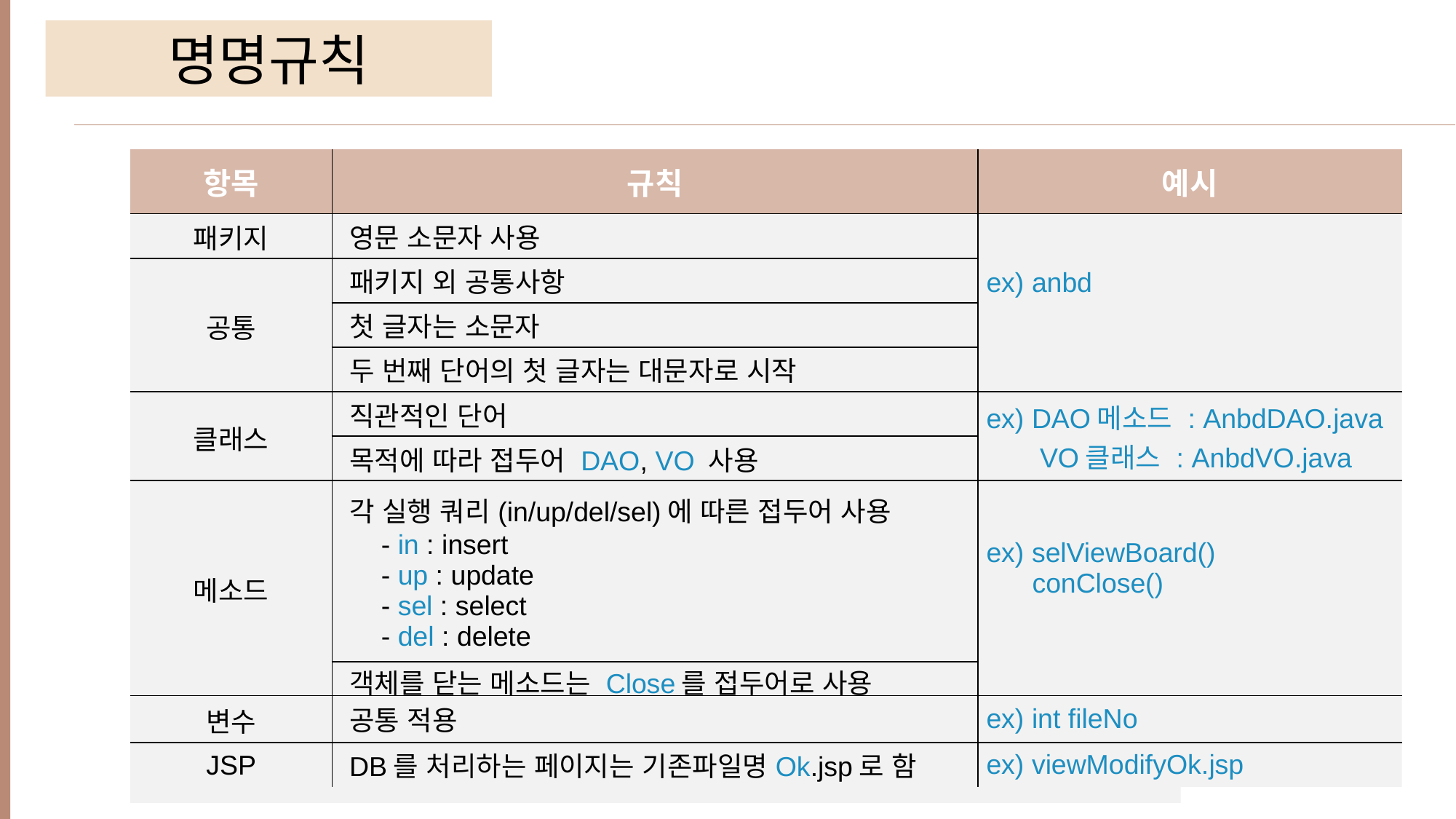

명명규칙
| 항목 | 규칙 | 예시 |
| --- | --- | --- |
| 패키지 | 영문 소문자 사용 | ex) anbd |
| 공통 | 패키지 외 공통사항 |  |
|  | 첫 글자는 소문자 |  |
|  | 두 번째 단어의 첫 글자는 대문자로 시작 |  |
| 클래스 | 직관적인 단어 | ex) DAO메소드 : AnbdDAO.java VO클래스 : AnbdVO.java |
|  | 목적에 따라 접두어 DAO, VO 사용 |  |
| 메소드 | 각 실행 쿼리(in/up/del/sel)에 따른 접두어 사용 - in : insert - up : update - sel : select - del : delete | ex) selViewBoard() conClose() |
|  | 객체를 닫는 메소드는 Close를 접두어로 사용 |  |
| 변수 | 공통 적용 | ex) int fileNo |
| JSP | DB를 처리하는 페이지는 기존파일명Ok.jsp로 함 | ex) viewModifyOk.jsp |